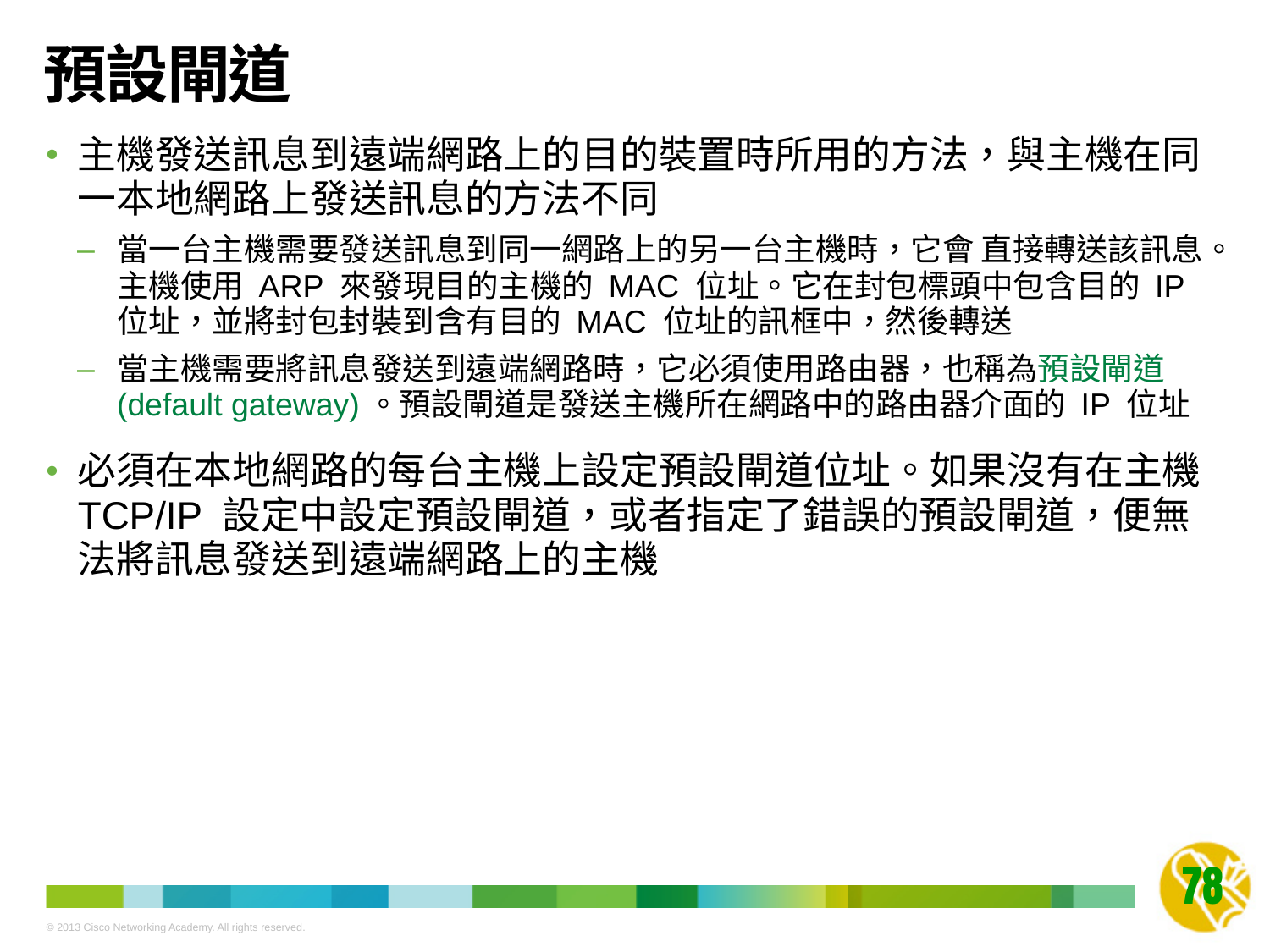

# 預設閘道
主機發送訊息到遠端網路上的目的裝置時所用的方法，與主機在同一本地網路上發送訊息的方法不同
當一台主機需要發送訊息到同一網路上的另一台主機時，它會 直接轉送該訊息。主機使用 ARP 來發現目的主機的 MAC 位址。它在封包標頭中包含目的 IP 位址，並將封包封裝到含有目的 MAC 位址的訊框中，然後轉送
當主機需要將訊息發送到遠端網路時，它必須使用路由器，也稱為預設閘道 (default gateway)。預設閘道是發送主機所在網路中的路由器介面的 IP 位址
必須在本地網路的每台主機上設定預設閘道位址。如果沒有在主機 TCP/IP 設定中設定預設閘道，或者指定了錯誤的預設閘道，便無法將訊息發送到遠端網路上的主機